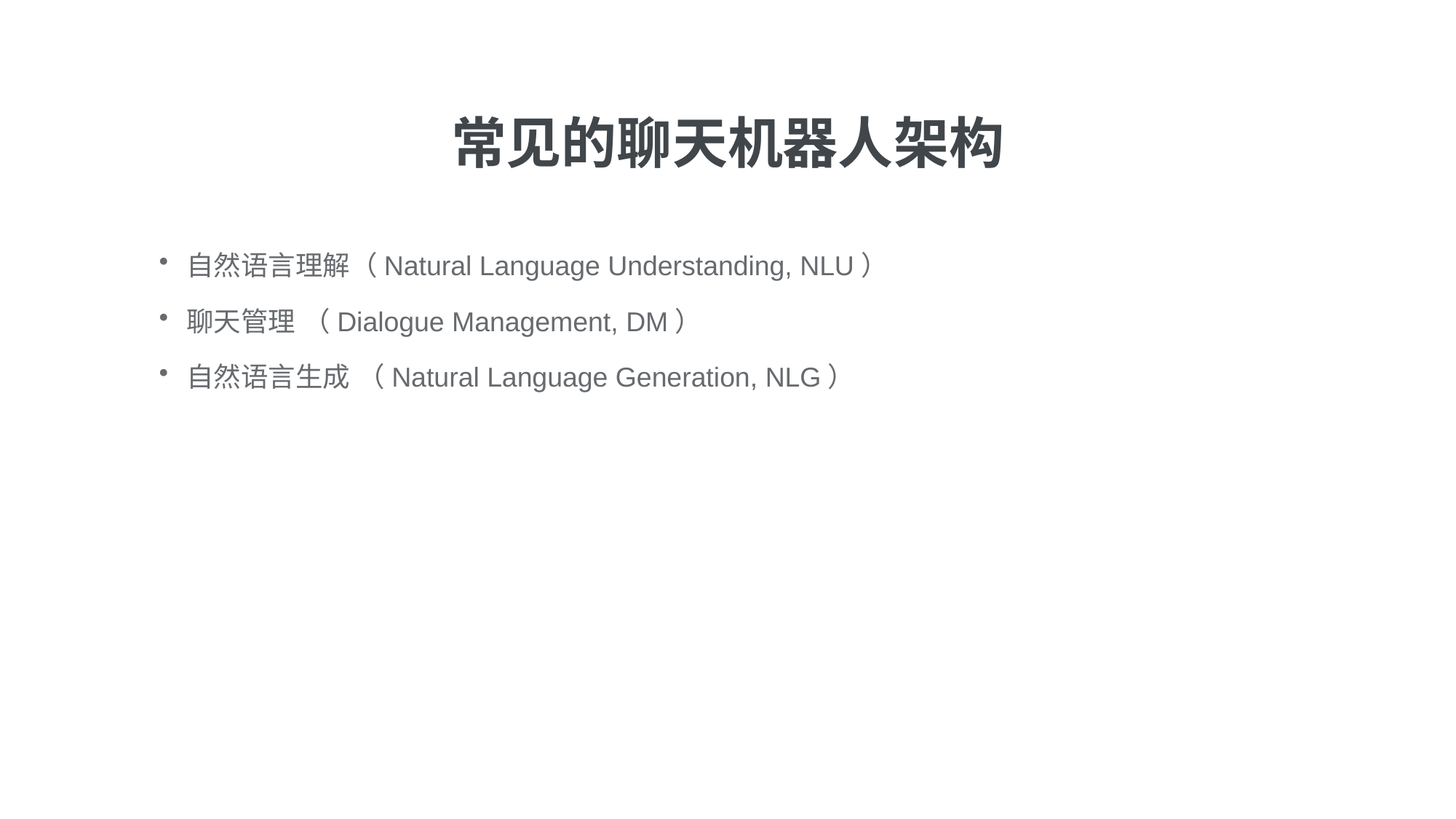

常见的聊天机器人架构

自然语言理解（Natural Language Understanding, NLU）
聊天管理 （Dialogue Management, DM）
自然语言生成 （Natural Language Generation, NLG）